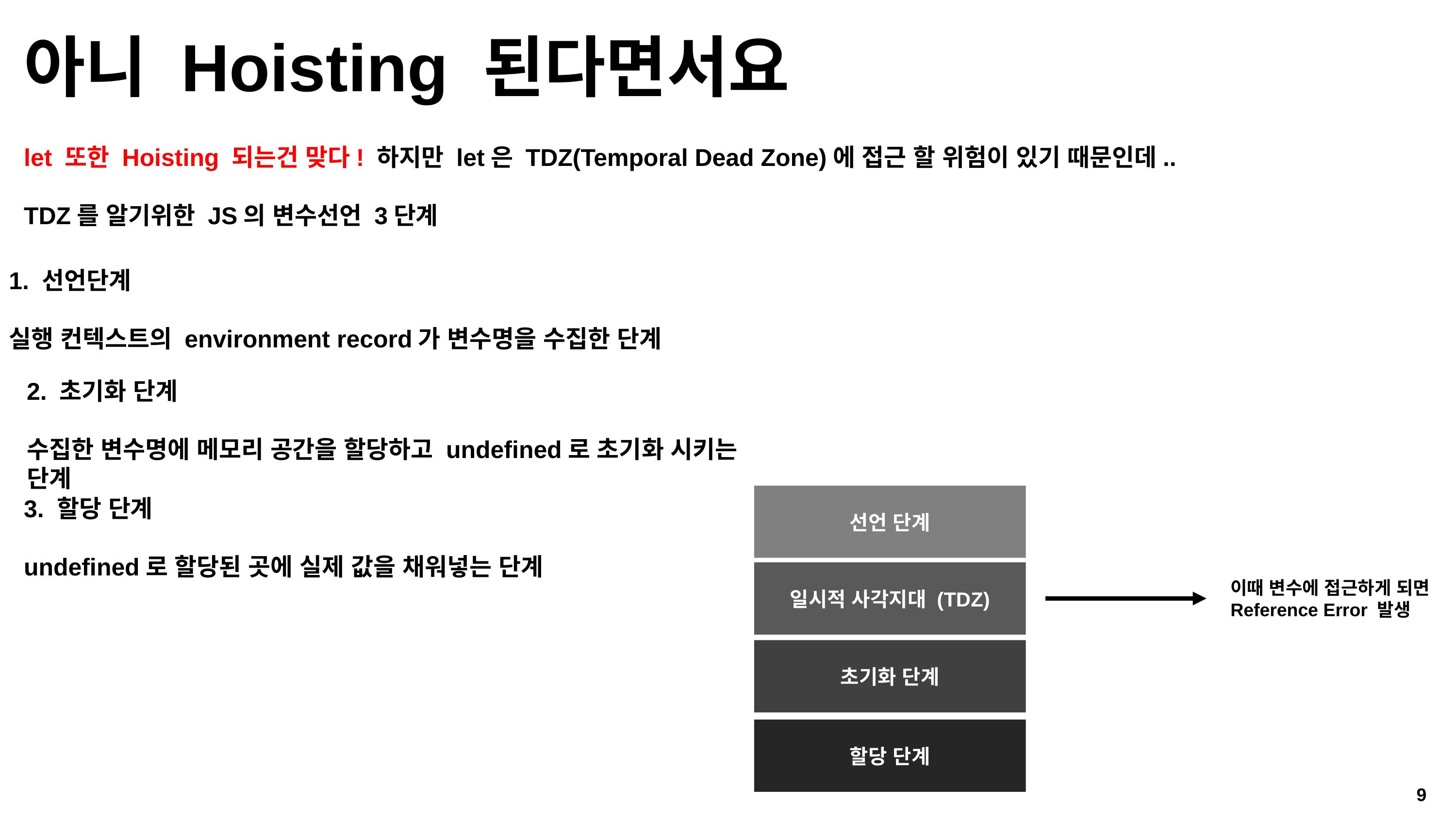

아니 Hoisting 된다면서요
let 또한 Hoisting 되는건 맞다! 하지만 let은 TDZ(Temporal Dead Zone)에 접근 할 위험이 있기 때문인데..

TDZ를 알기위한 JS의 변수선언 3단계
1. 선언단계

실행 컨텍스트의 environment record가 변수명을 수집한 단계

2. 초기화 단계

수집한 변수명에 메모리 공간을 할당하고 undefined로 초기화 시키는 단계
선언 단계
일시적 사각지대 (TDZ)
초기화 단계
할당 단계
이때 변수에 접근하게 되면
Reference Error 발생
3. 할당 단계

undefined로 할당된 곳에 실제 값을 채워넣는 단계

9